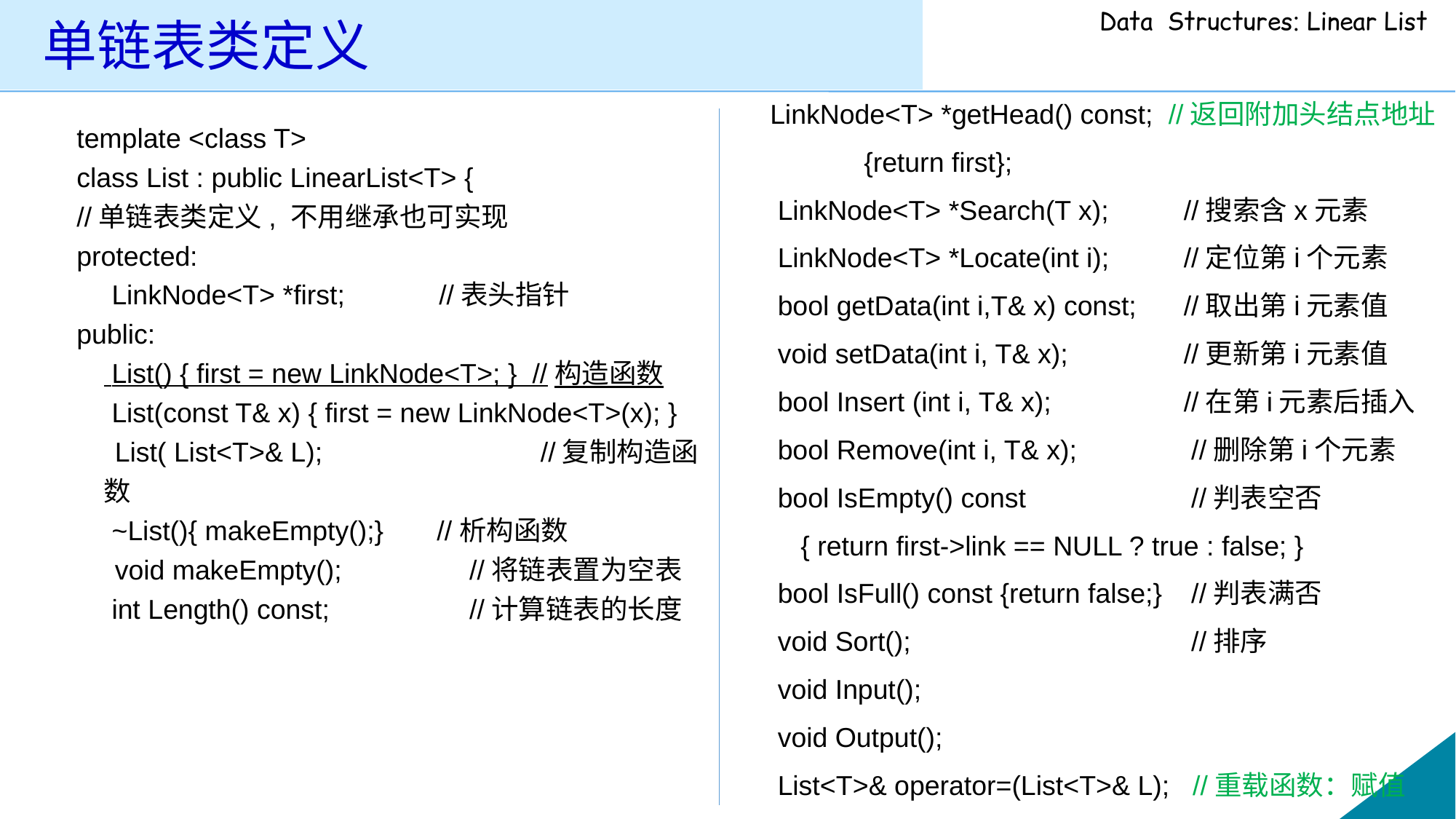

# 单链表类定义
   LinkNode<T> *getHead() const;  //返回附加头结点地址
	 {return first};
    LinkNode<T> *Search(T x);	//搜索含x元素
    LinkNode<T> *Locate(int i);	//定位第i个元素
    bool getData(int i,T& x) const;      	//取出第i元素值
    void setData(int i, T& x);		//更新第i元素值
    bool Insert (int i, T& x);	    	//在第i元素后插入
    bool Remove(int i, T& x);	 //删除第i个元素
    bool IsEmpty() const 		 //判表空否
       { return first->link == NULL ? true : false; }
    bool IsFull() const {return false;}	 //判表满否
    void Sort();			 //排序
    void Input();
    void Output();
    List<T>& operator=(List<T>& L);   //重载函数：赋值
};
template <class T>
class List : public LinearList<T> {
//单链表类定义, 不用继承也可实现
protected:
	 LinkNode<T> *first;	 //表头指针
public:
	 List() { first = new LinkNode<T>; }  //构造函数
	 List(const T& x) { first = new LinkNode<T>(x); }
     List( List<T>& L);		//复制构造函数
	 ~List(){ makeEmpty();}       //析构函数
     void makeEmpty();	     //将链表置为空表
	 int Length() const;	     //计算链表的长度